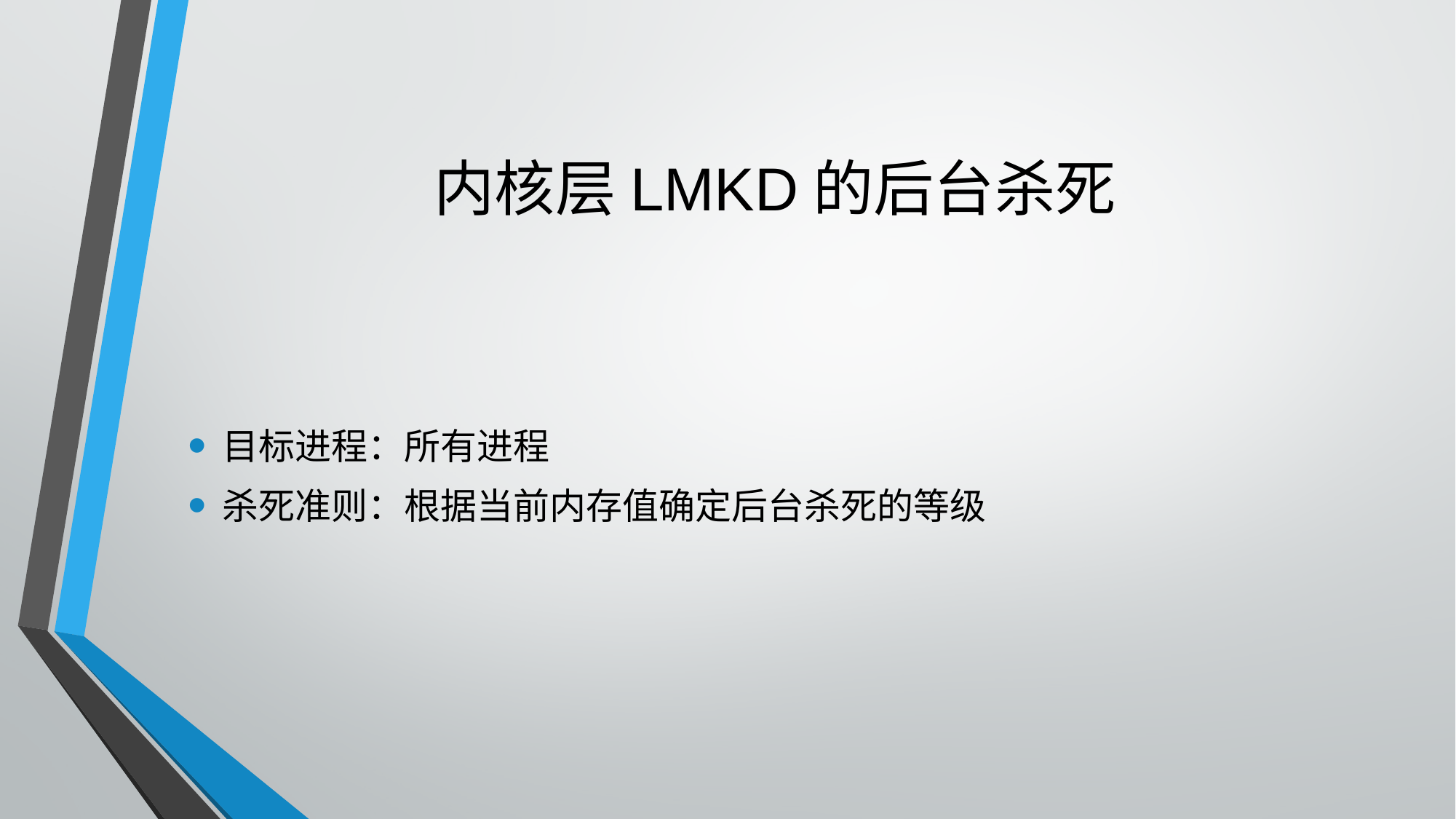

# 内核层LMKD的后台杀死
目标进程：所有进程
杀死准则：根据当前内存值确定后台杀死的等级